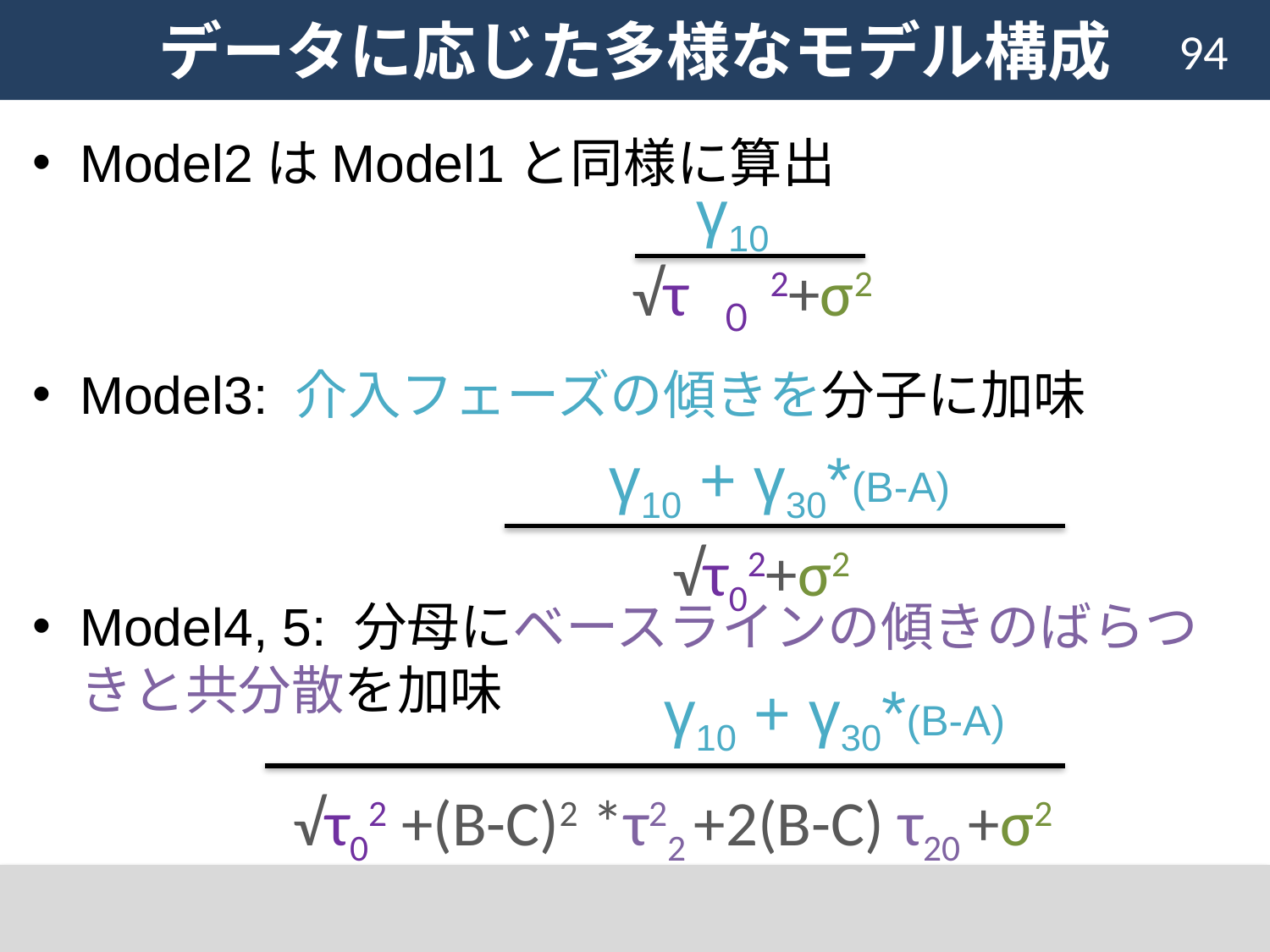

# データに応じた多様なモデル構成
94
Model2はModel1と同様に算出

Model3: 介入フェーズの傾きを分子に加味

Model4, 5: 分母にベースラインの傾きのばらつきと共分散を加味

γ10
√τ ０2+σ2
γ10 + γ30*(B-A)
√τ02+σ2
γ10 + γ30*(B-A)
√τ02 +(B-C)2 *τ22 +2(B-C) τ20 +σ2